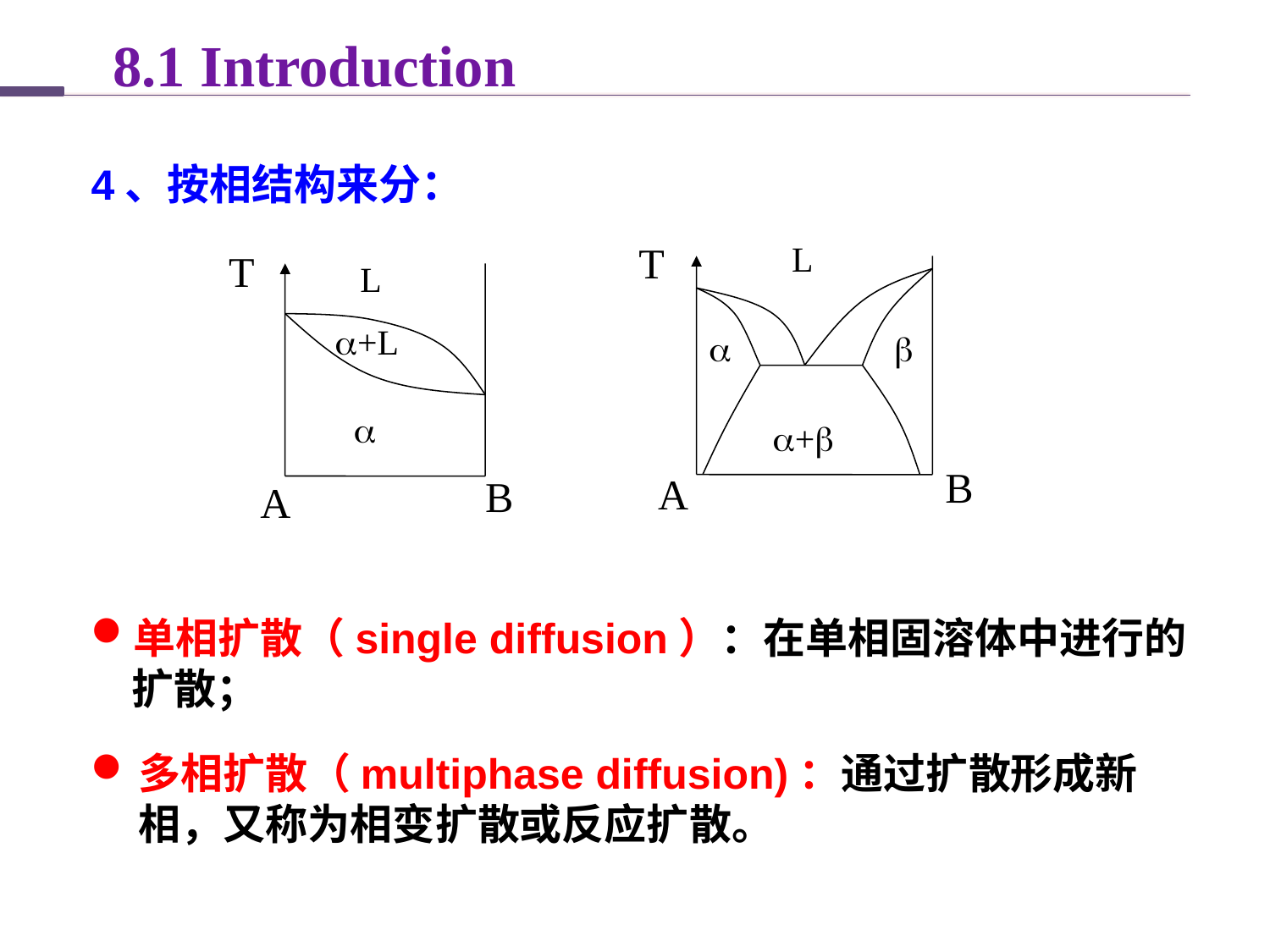

8.1 Introduction
12

4、按相结构来分：
L
T

α
β

α+β
B
A

T
L

α+L
α
B
A

单相扩散（single diffusion）：在单相固溶体中进行的扩散；
多相扩散（multiphase diffusion)：通过扩散形成新相，又称为相变扩散或反应扩散。